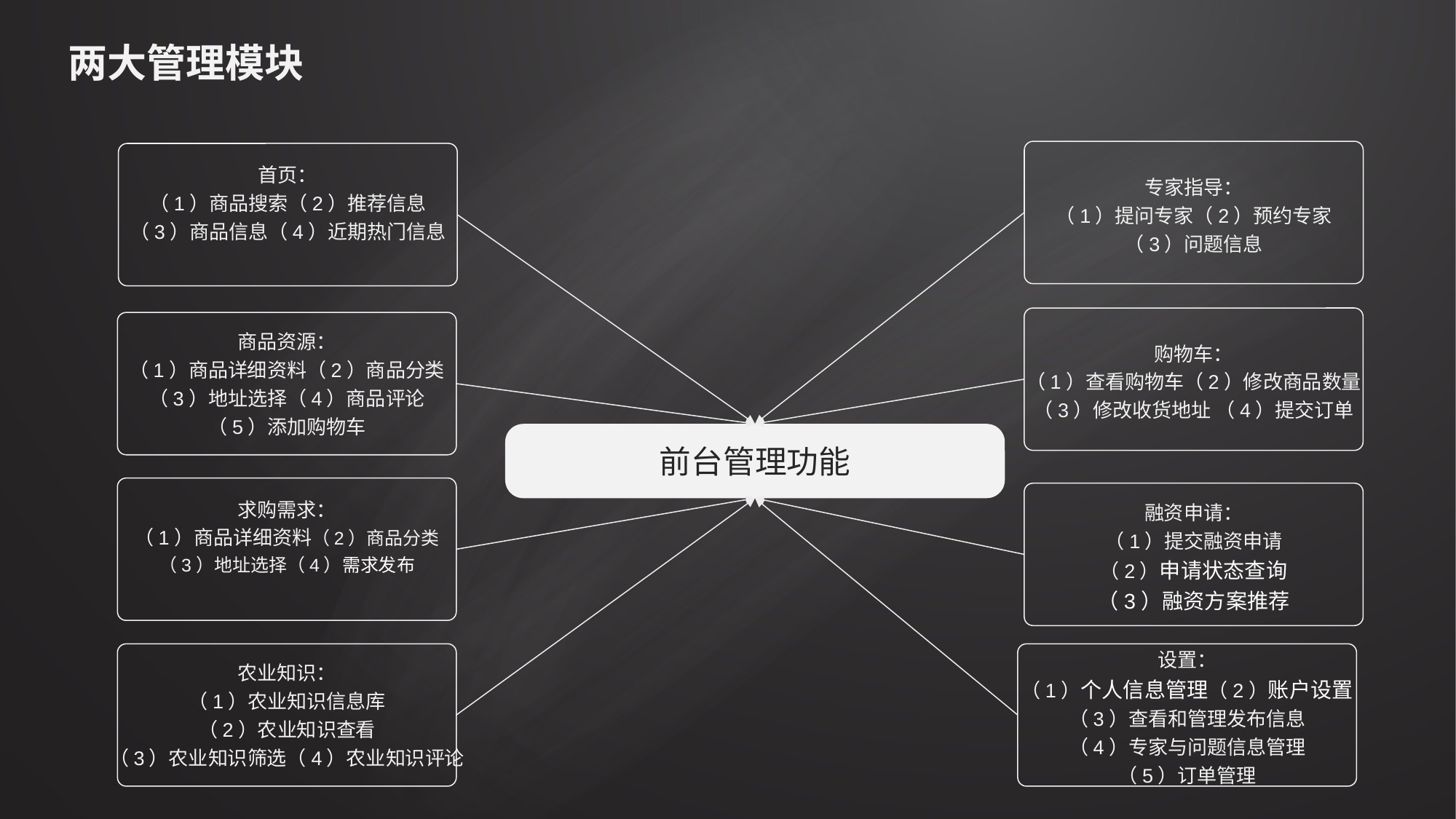

# 两大管理模块
专家指导：
（1）提问专家（2）预约专家
（3）问题信息
首页：
（1）商品搜索（2）推荐信息
（3）商品信息（4）近期热门信息

购物车：
（1）查看购物车（2）修改商品数量
（3）修改收货地址 （4）提交订单

商品资源：
（1）商品详细资料（2）商品分类
（3）地址选择（4）商品评论
（5）添加购物车

前台管理功能
双击添加标题文字

求购需求：
（1）商品详细资料（2）商品分类
（3）地址选择（4）需求发布

融资申请：
（1）提交融资申请
（2）申请状态查询
（3）融资方案推荐

农业知识：
（1）农业知识信息库
（2）农业知识查看
（3）农业知识筛选（4）农业知识评论

设置：
（1）个人信息管理（2）账户设置
（3）查看和管理发布信息
（4）专家与问题信息管理
（5）订单管理